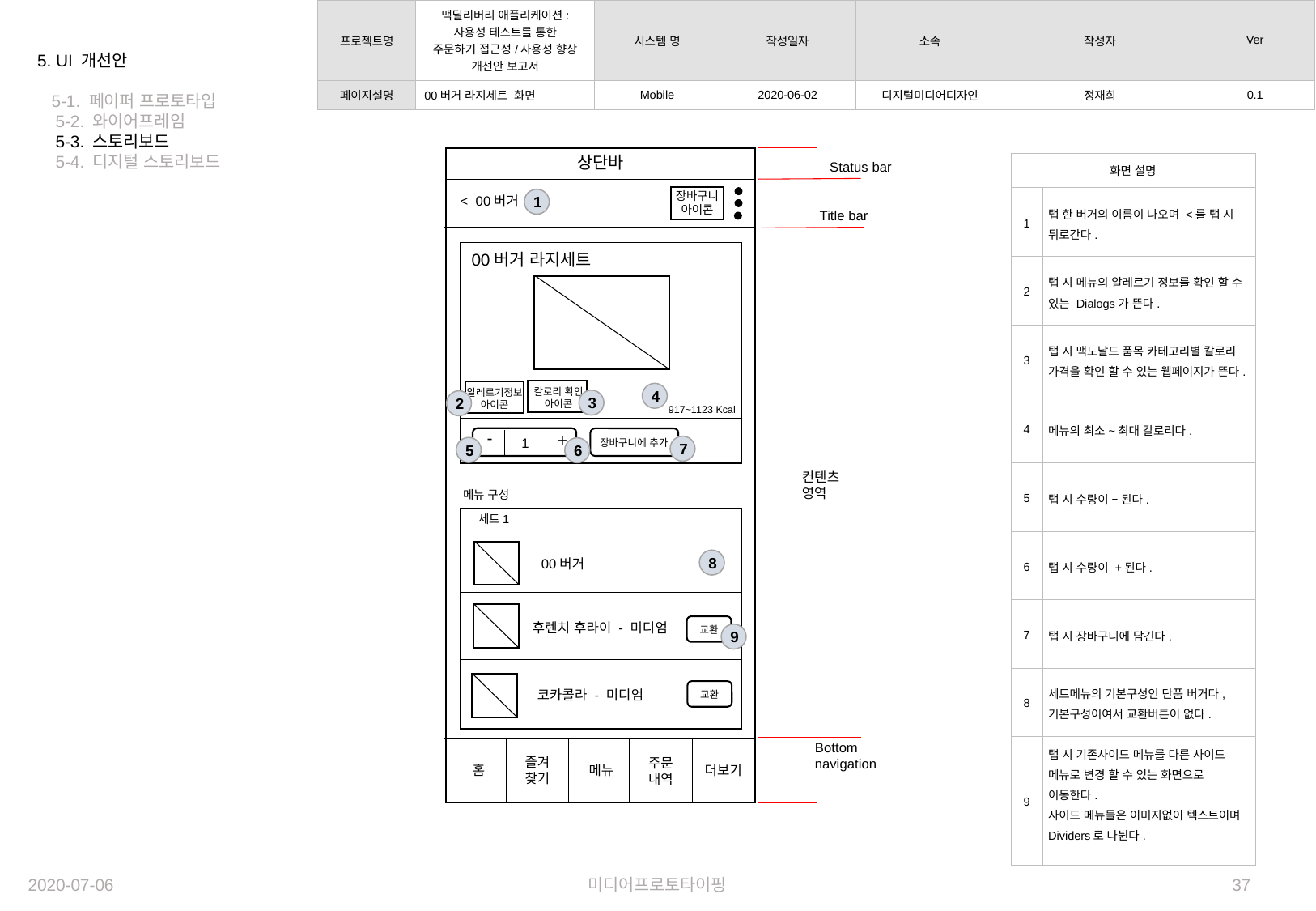

| 프로젝트명 | 맥딜리버리 애플리케이션: 사용성 테스트를 통한 주문하기 접근성/사용성 향상 개선안 보고서 | 시스템 명 | 작성일자 | 소속 | 작성자 | Ver |
| --- | --- | --- | --- | --- | --- | --- |
| 페이지설명 | 00버거 라지세트 화면 | Mobile | 2020-06-02 | 디지털미디어디자인 | 정재희 | 0.1 |
5. UI 개선안
   5-1. 페이퍼 프로토타입
   5-2. 와이어프레임
   5-3. 스토리보드
   5-4. 디지털 스토리보드
상단바

Status bar
| 화면 설명 |  |
| --- | --- |
| 1 | 탭 한 버거의 이름이 나오며 <를 탭 시 뒤로간다. |
| 2 | 탭 시 메뉴의 알레르기 정보를 확인 할 수 있는 Dialogs가 뜬다. |
| 3 | 탭 시 맥도날드 품목 카테고리별 칼로리 가격을 확인 할 수 있는 웹페이지가 뜬다. |
| 4 | 메뉴의 최소~최대 칼로리다. |
| 5 | 탭 시 수량이 – 된다. |
| 6 | 탭 시 수량이 +된다. |
| 7 | 탭 시 장바구니에 담긴다. |
| 8 | 세트메뉴의 기본구성인 단품 버거다, 기본구성이여서 교환버튼이 없다. |
| 9 | 탭 시 기존사이드 메뉴를 다른 사이드 메뉴로 변경 할 수 있는 화면으로 이동한다. 사이드 메뉴들은 이미지없이 텍스트이며 Dividers로 나뉜다. |
장바구니
아이콘

<  00버거

1

Title bar

00버거 라지세트

칼로리 확인
아이콘

알레르기정보
아이콘

4
3
2
917~1123 Kcal
-
+

1
장바구니에 추가
7
5
6
컨텐츠
영역
메뉴 구성
세트1

00버거
8

후렌치 후라이 - 미디엄

교환
9

코카콜라 - 미디엄

교환
Bottom
navigation
즐겨
찾기
주문
내역
메뉴
더보기
홈